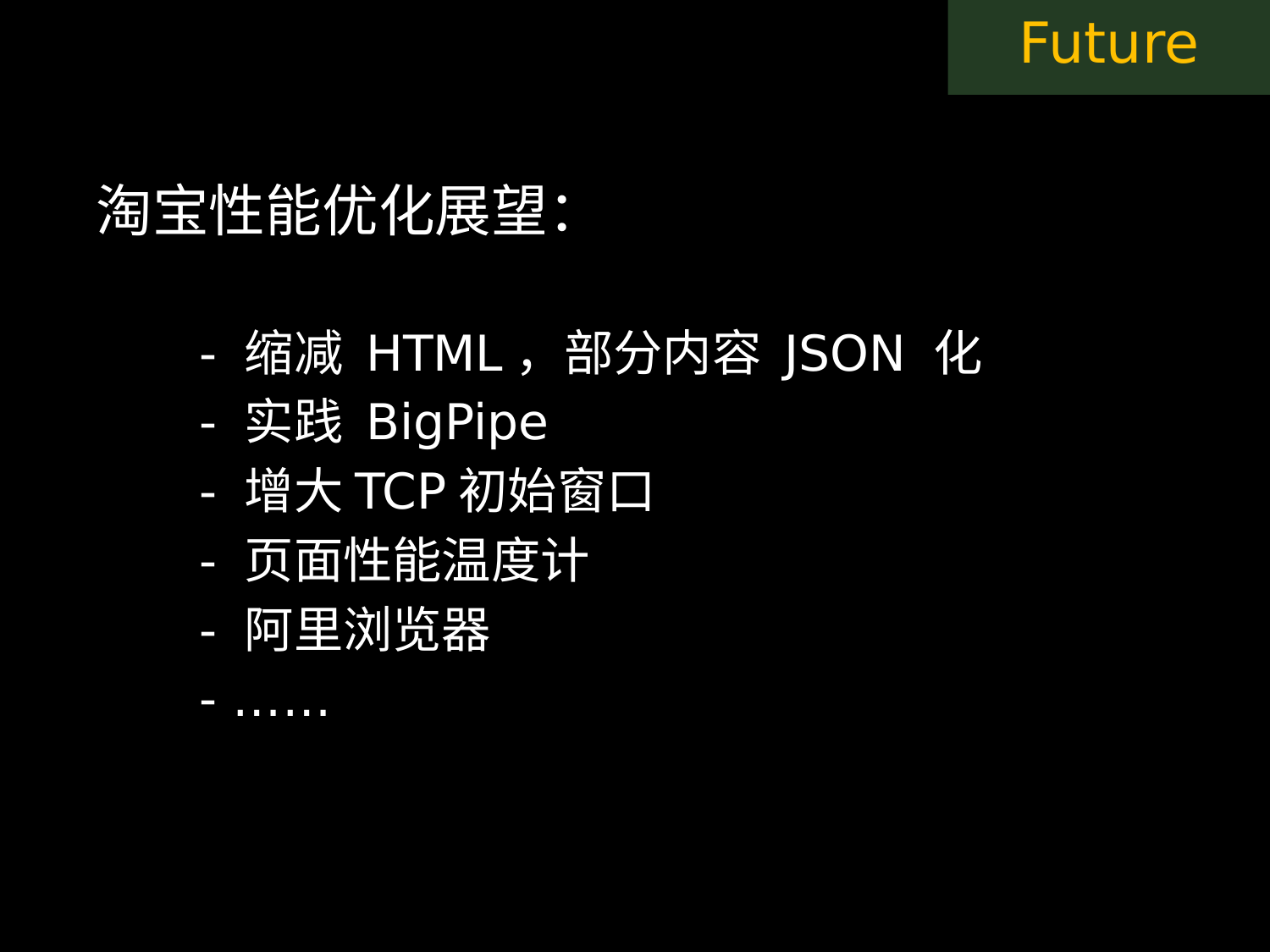

Future
淘宝性能优化展望：

- 缩减 HTML，部分内容 JSON 化
- 实践 BigPipe
- 增大TCP初始窗口
- 页面性能温度计
- 阿里浏览器
- ……